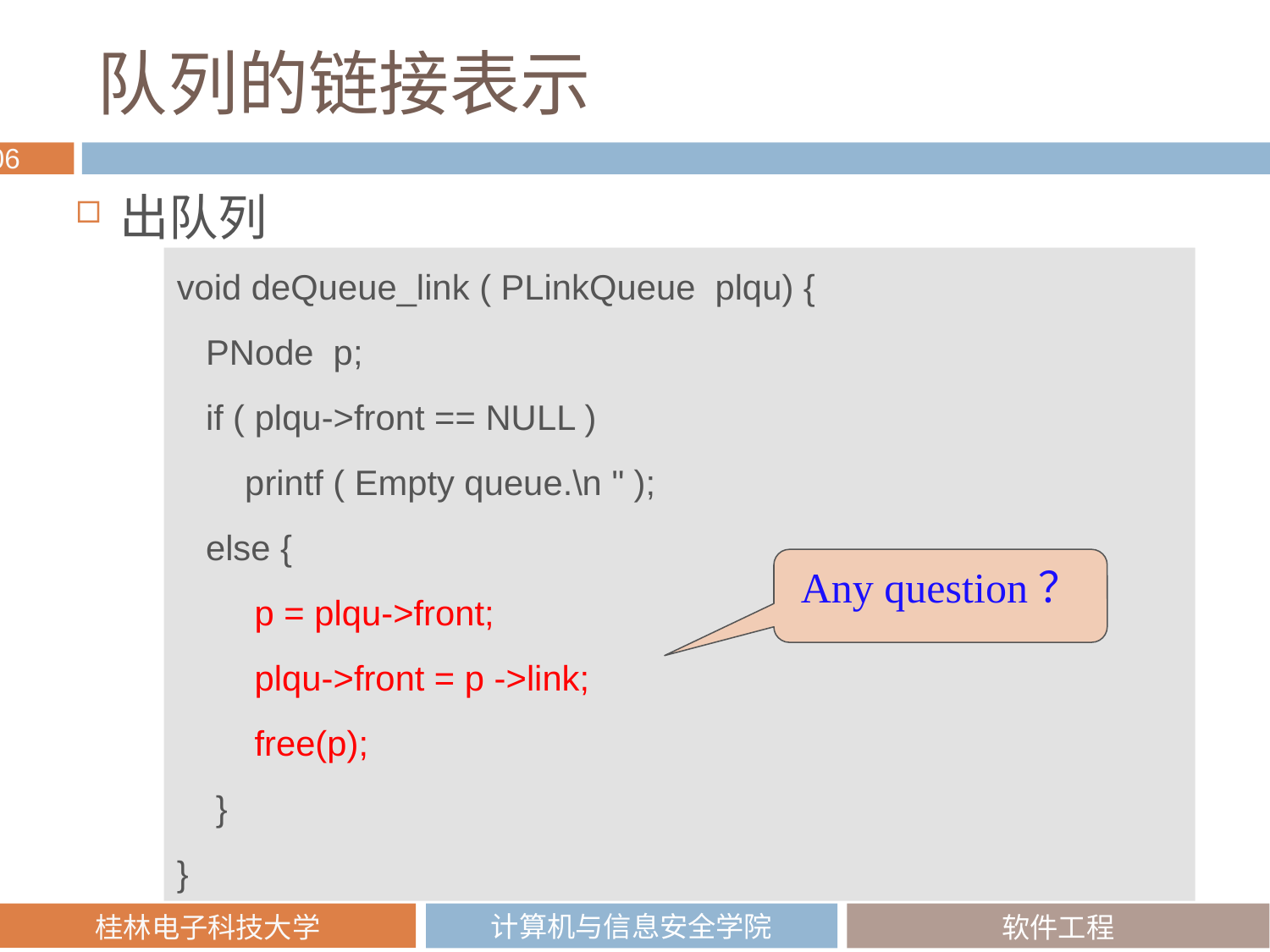

# 队列的链接表示
出队列
void deQueue_link ( PLinkQueue  plqu) {
   PNode  p;
   if ( plqu->front == NULL )
       printf ( Empty queue.\n " );
   else {
        p = plqu->front;
        plqu->front = p ->link;
        free(p);
    }
}
Any question？